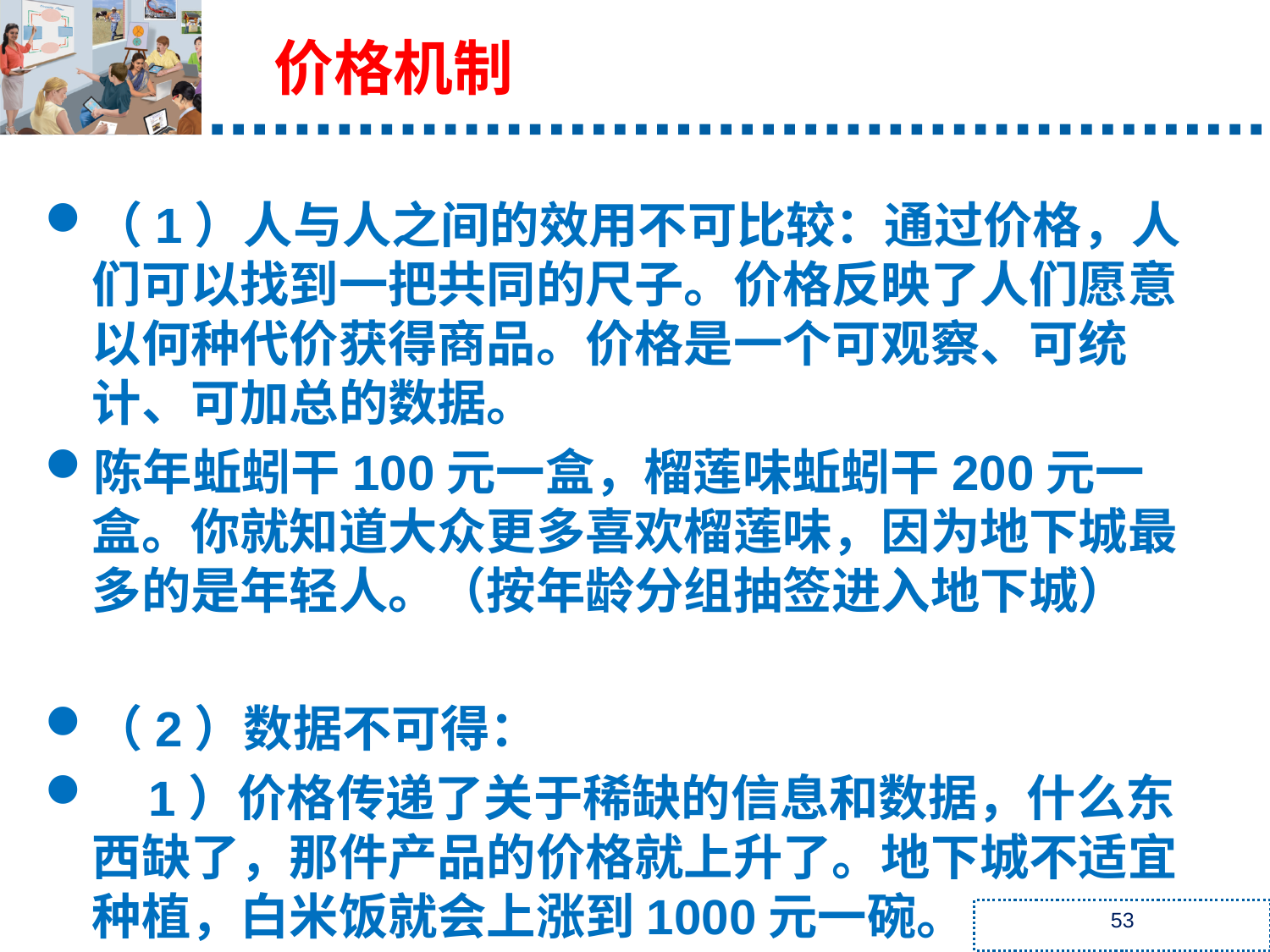

价格机制
（1）人与人之间的效用不可比较：通过价格，人们可以找到一把共同的尺子。价格反映了人们愿意以何种代价获得商品。价格是一个可观察、可统计、可加总的数据。
陈年蚯蚓干100元一盒，榴莲味蚯蚓干200元一盒。你就知道大众更多喜欢榴莲味，因为地下城最多的是年轻人。（按年龄分组抽签进入地下城）

（2）数据不可得：
    1）价格传递了关于稀缺的信息和数据，什么东西缺了，那件产品的价格就上升了。地下城不适宜种植，白米饭就会上涨到1000元一碗。
53